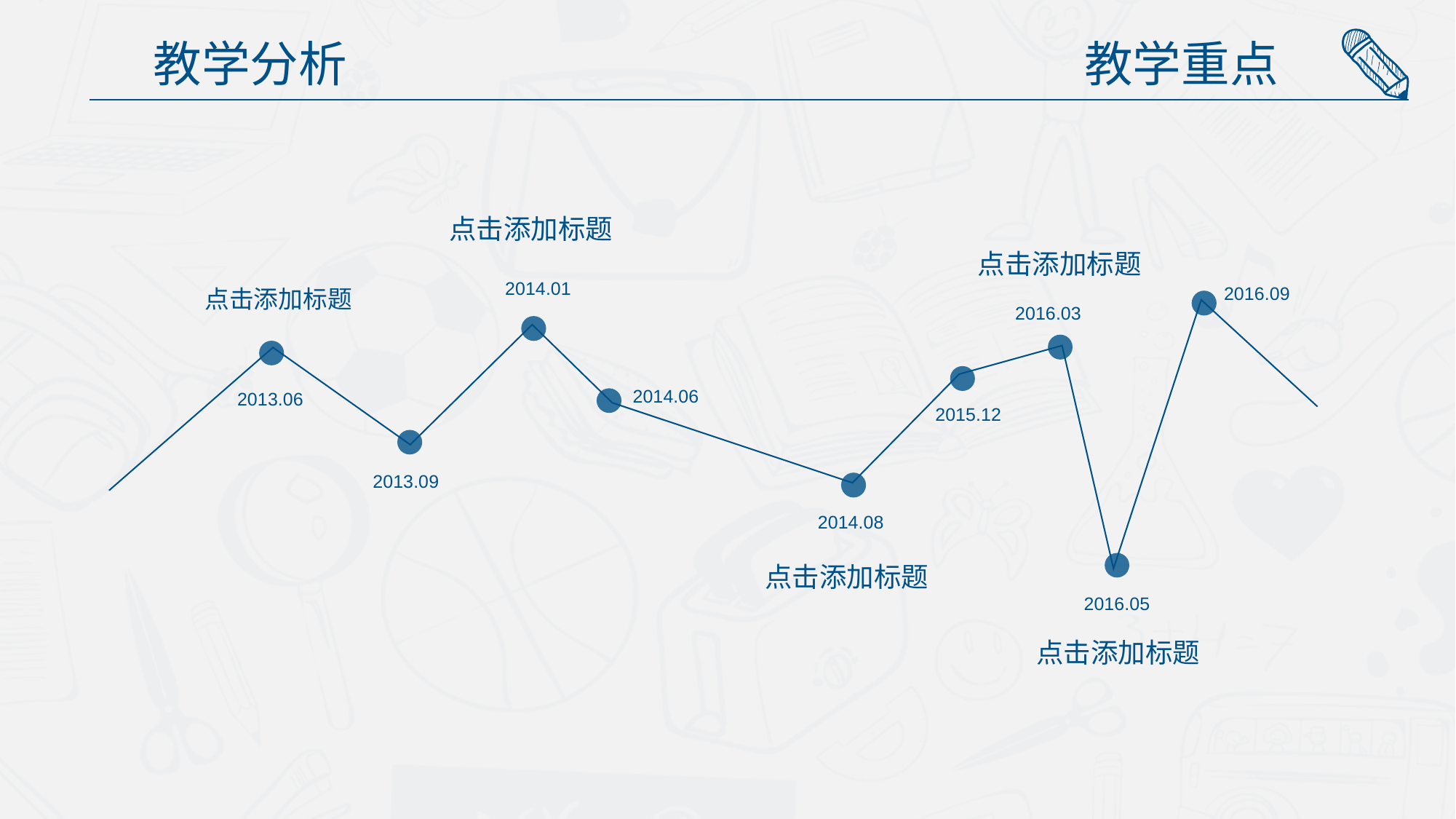

教学重点
教学分析
点击添加标题

点击添加标题

点击添加标题

2014.01
2016.09

2016.03

2014.06
2013.06

2015.12

2013.09

2014.08

点击添加标题

2016.05
点击添加标题